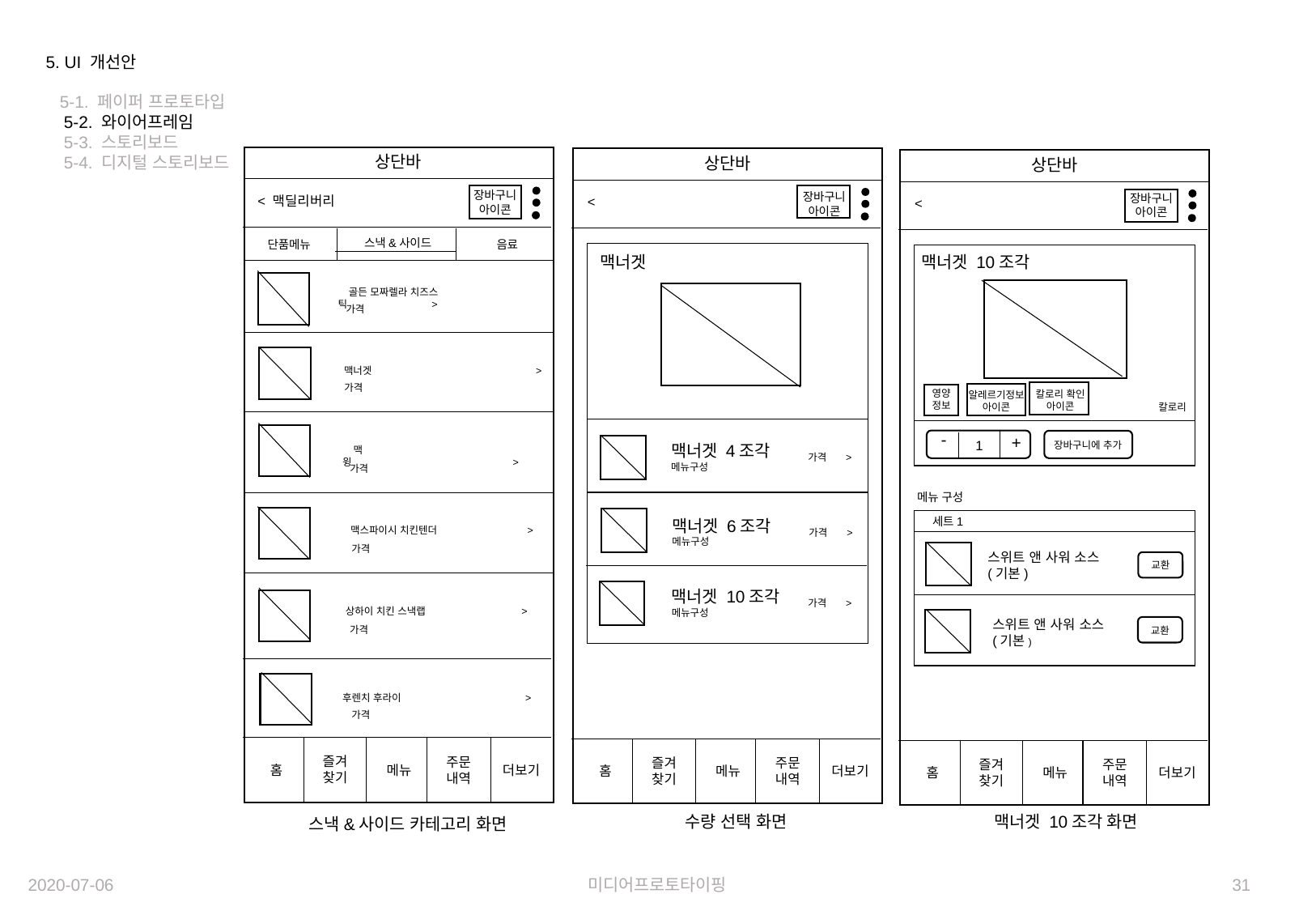

5. UI 개선안
   5-1. 페이퍼 프로토타입
   5-2. 와이어프레임
   5-3. 스토리보드
   5-4. 디지털 스토리보드
상단바
상단바

상단바

장바구니
아이콘
장바구니
아이콘
장바구니
아이콘

< 맥딜리버리

<

<

스낵&사이드
음료
단품메뉴

맥너겟 10조각
맥너겟

   골든 모짜렐라 치즈스틱                             >

가격

 맥너겟                                                         >
가격
영양
정보
칼로리 확인
아이콘

알레르기정보
아이콘

칼로리

-
+

1
장바구니에 추가
맥너겟 4조각
메뉴구성

   맥윙                                                        >
가격      >
가격
메뉴 구성

세트1

맥너겟 6조각
메뉴구성

  맥스파이시 치킨텐더                               >
가격      >
가격

스위트 앤 사워 소스
(기본)

교환
맥너겟 10조각
메뉴구성

가격      >
상하이 치킨 스낵랩                                 >

스위트 앤 사워 소스
(기본)

가격
교환

후렌치 후라이                                           >
가격
즐겨
찾기
주문
내역
즐겨
찾기
주문
내역
즐겨
찾기
주문
내역
메뉴
더보기
홈
메뉴
더보기
홈
메뉴
더보기
홈
맥너겟 10조각 화면
수량 선택 화면
스낵&사이드 카테고리 화면